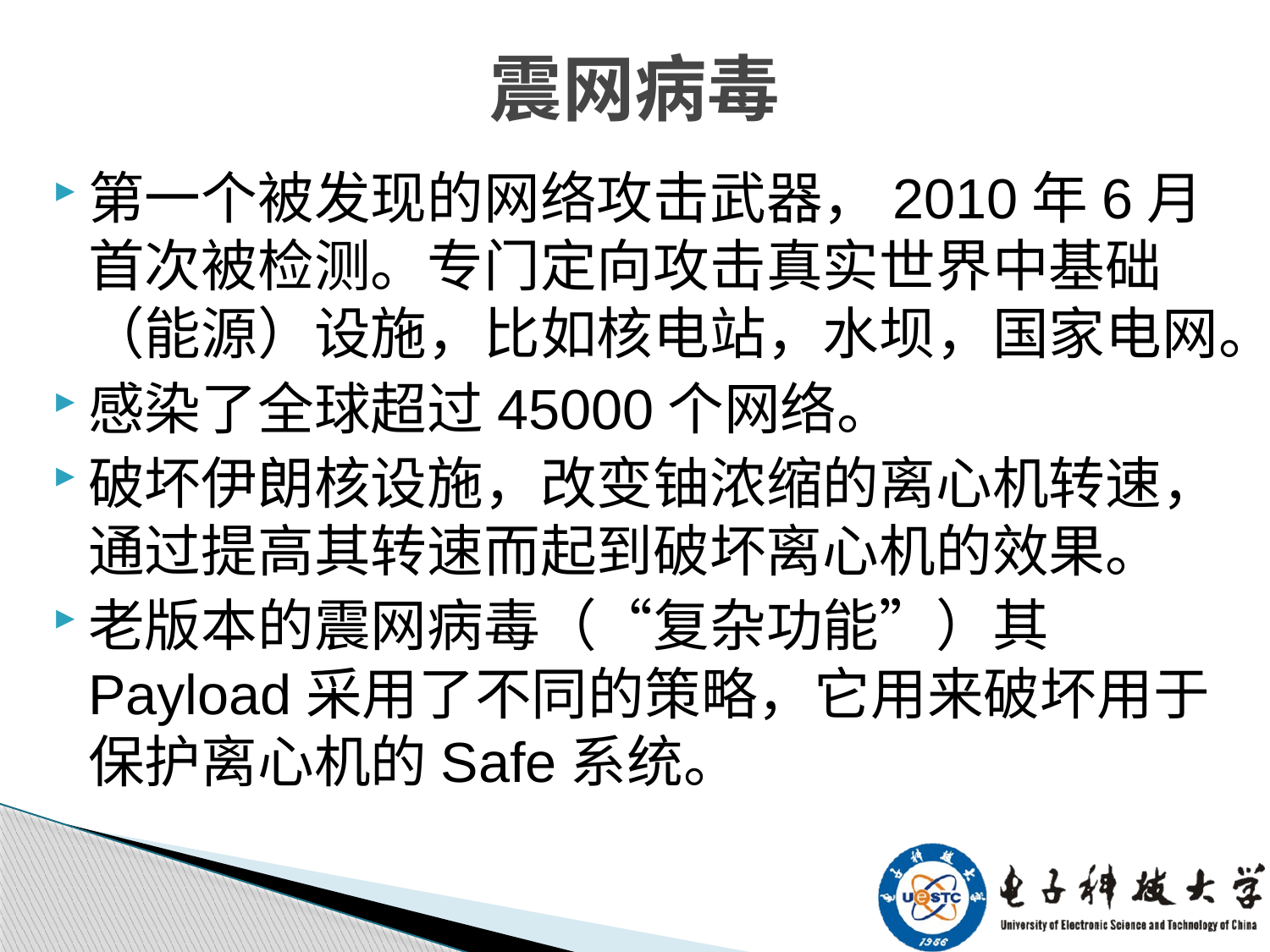

# 震网病毒
第一个被发现的网络攻击武器，2010年6月首次被检测。专门定向攻击真实世界中基础（能源）设施，比如核电站，水坝，国家电网。
感染了全球超过45000个网络。
破坏伊朗核设施，改变铀浓缩的离心机转速，通过提高其转速而起到破坏离心机的效果。
老版本的震网病毒（“复杂功能”）其Payload采用了不同的策略，它用来破坏用于保护离心机的Safe系统。